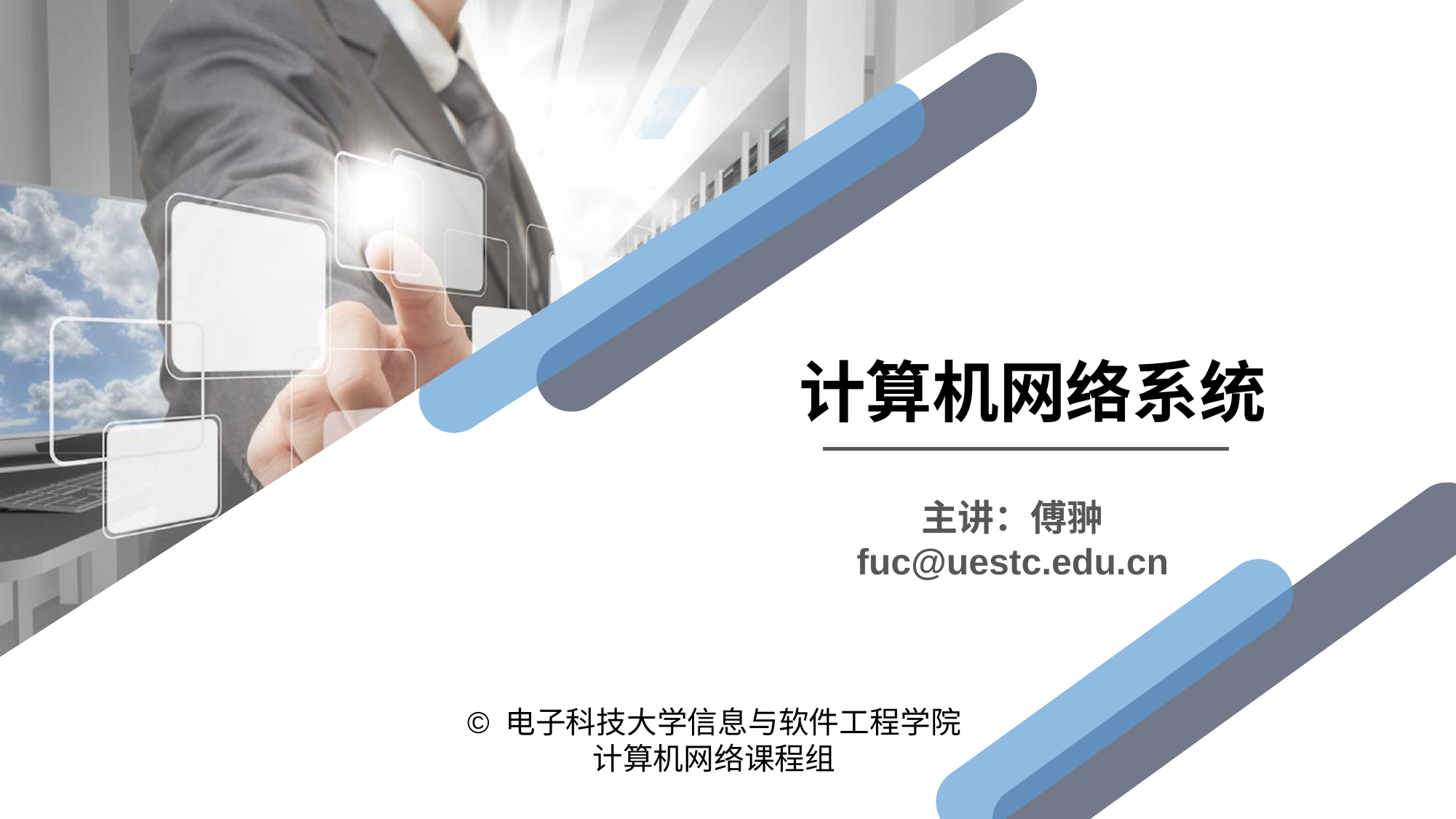

计算机网络系统
主讲：傅翀
fuc@uestc.edu.cn
© 电子科技大学信息与软件工程学院
计算机网络课程组